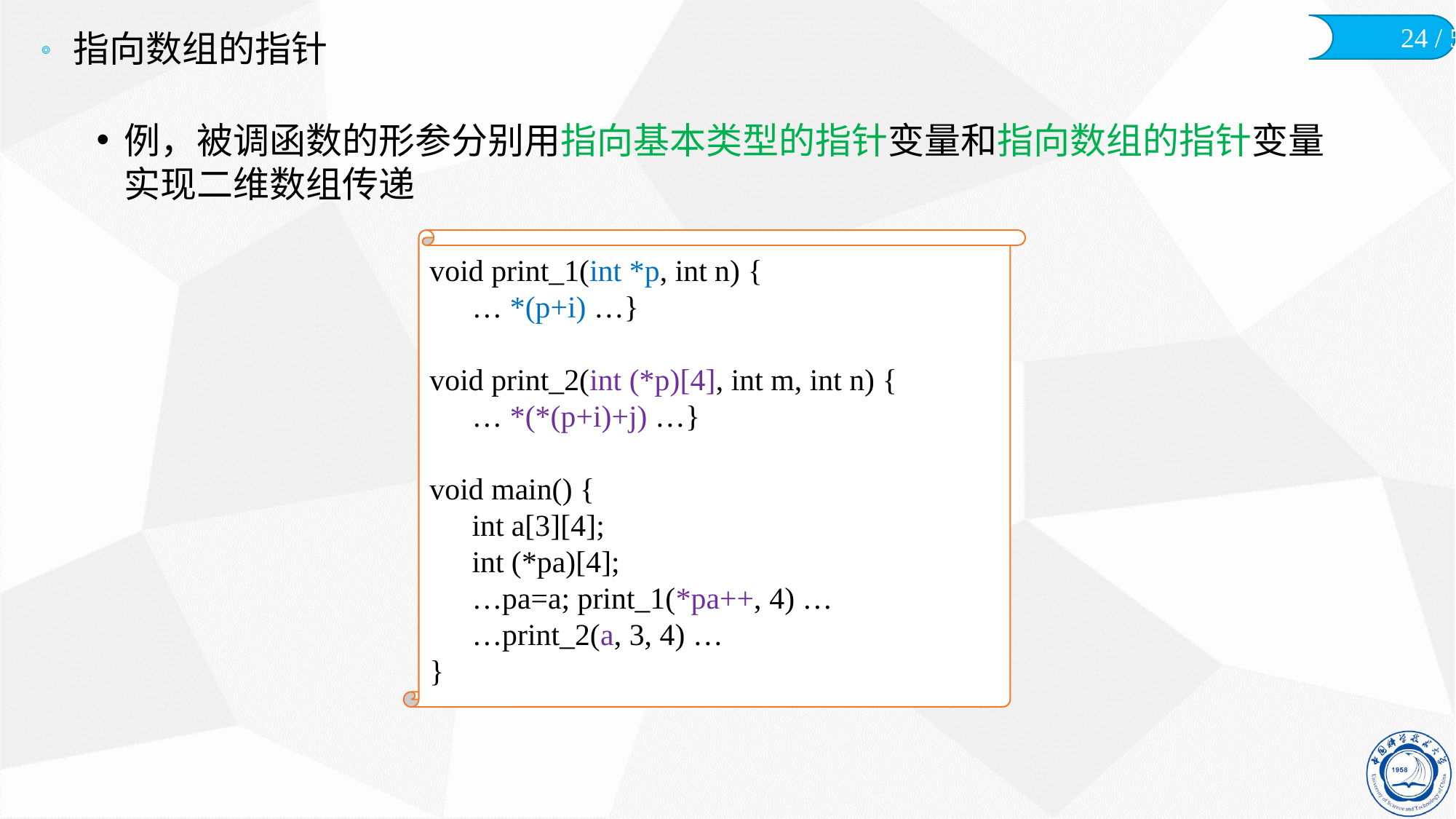

# 指向数组的指针
例，被调函数的形参分别用指向基本类型的指针变量和指向数组的指针变量实现二维数组传递

void print_1(int *p, int n) {
	… *(p+i) …}

void print_2(int (*p)[4], int m, int n) {
	… *(*(p+i)+j) …}

void main() {
	int a[3][4];
	int (*pa)[4];
	…pa=a; print_1(*pa++, 4) …
	…print_2(a, 3, 4) …
}